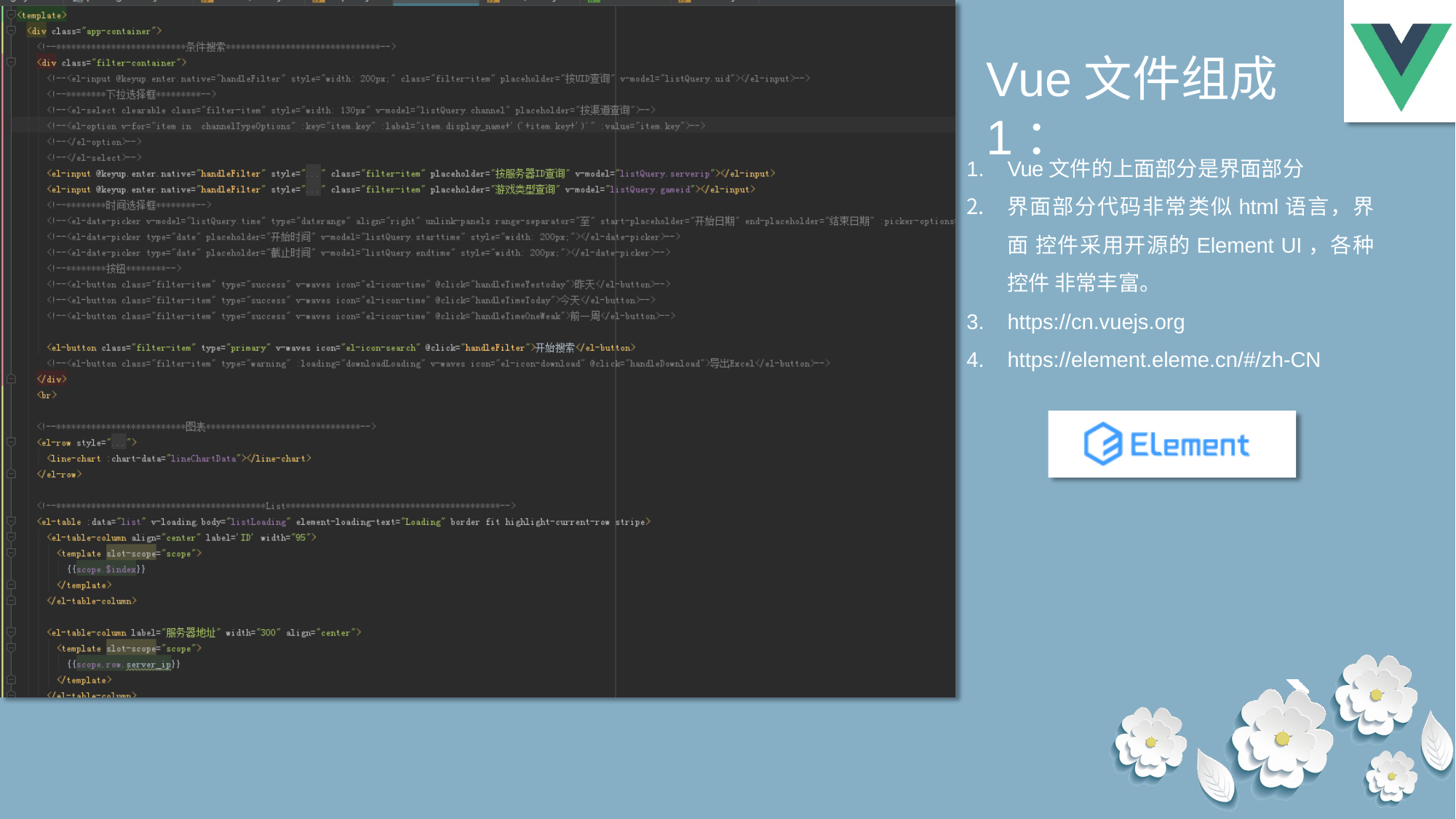

# Vue文件组成1：

Vue文件的上面部分是界面部分
界面部分代码非常类似html语言，界面 控件采用开源的Element UI，各种控件 非常丰富。
https://cn.vuejs.org
https://element.eleme.cn/#/zh-CN